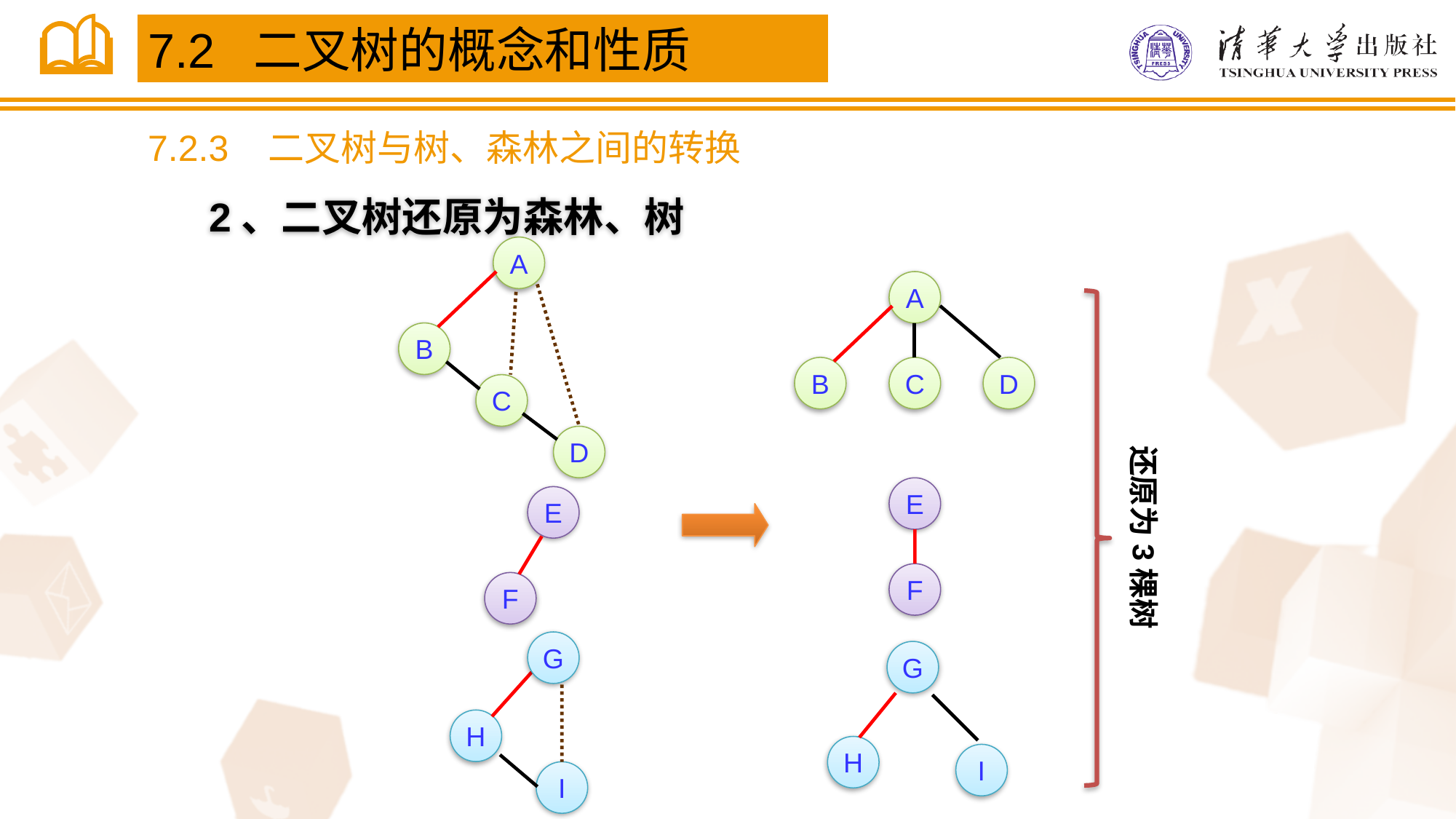

7.2  二叉树的概念和性质

7.2.3   二叉树与树、森林之间的转换
 2、二叉树还原为森林、树
A

A

B
C
D
E

F
G

H
I

还原为3棵树
B

C
D
E

F
G

H
I